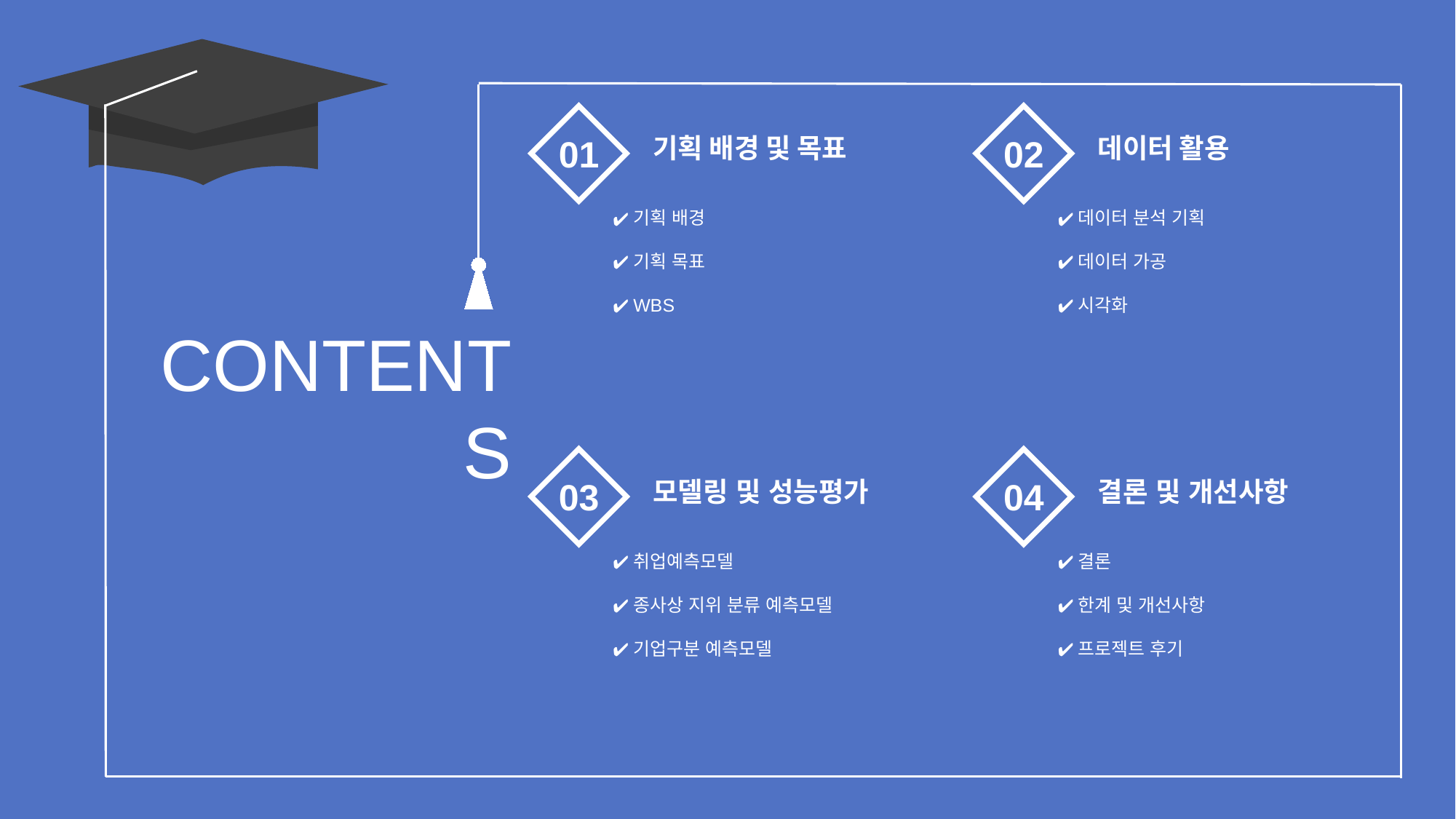

01
기획 배경 및 목표
기획 배경

기획 목표

WBS

02
데이터 활용
데이터 분석 기획

데이터 가공

시각화
CONTENTS

03
모델링 및 성능평가
취업예측모델

종사상 지위 분류 예측모델

기업구분 예측모델

04
결론 및 개선사항
결론

한계 및 개선사항

프로젝트 후기